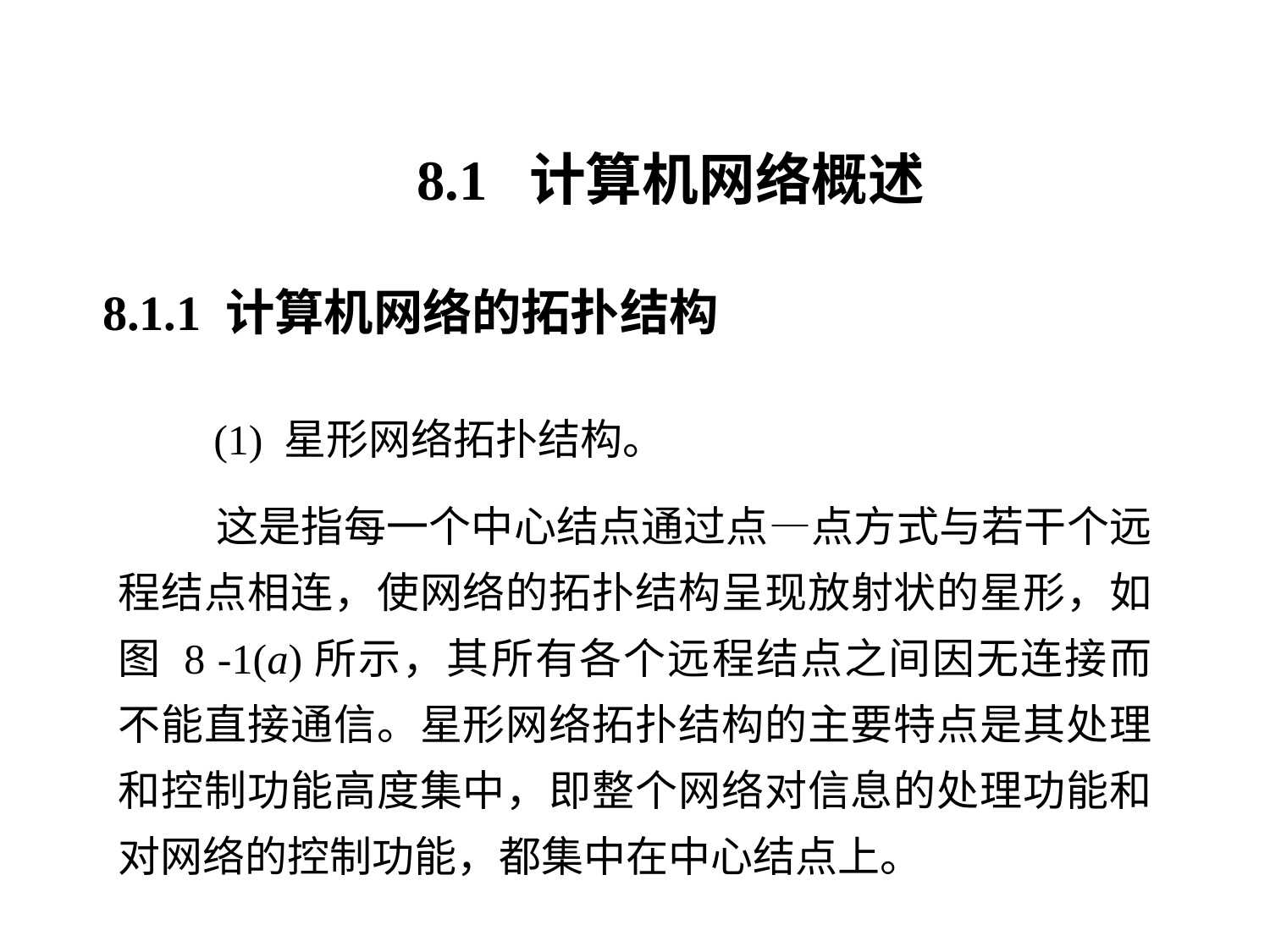

8.1  计算机网络概述
8.1.1 计算机网络的拓扑结构
         (1) 星形网络拓扑结构。
         这是指每一个中心结点通过点—点方式与若干个远程结点相连，使网络的拓扑结构呈现放射状的星形，如图 8 -1(a)所示，其所有各个远程结点之间因无连接而不能直接通信。星形网络拓扑结构的主要特点是其处理和控制功能高度集中，即整个网络对信息的处理功能和对网络的控制功能，都集中在中心结点上。